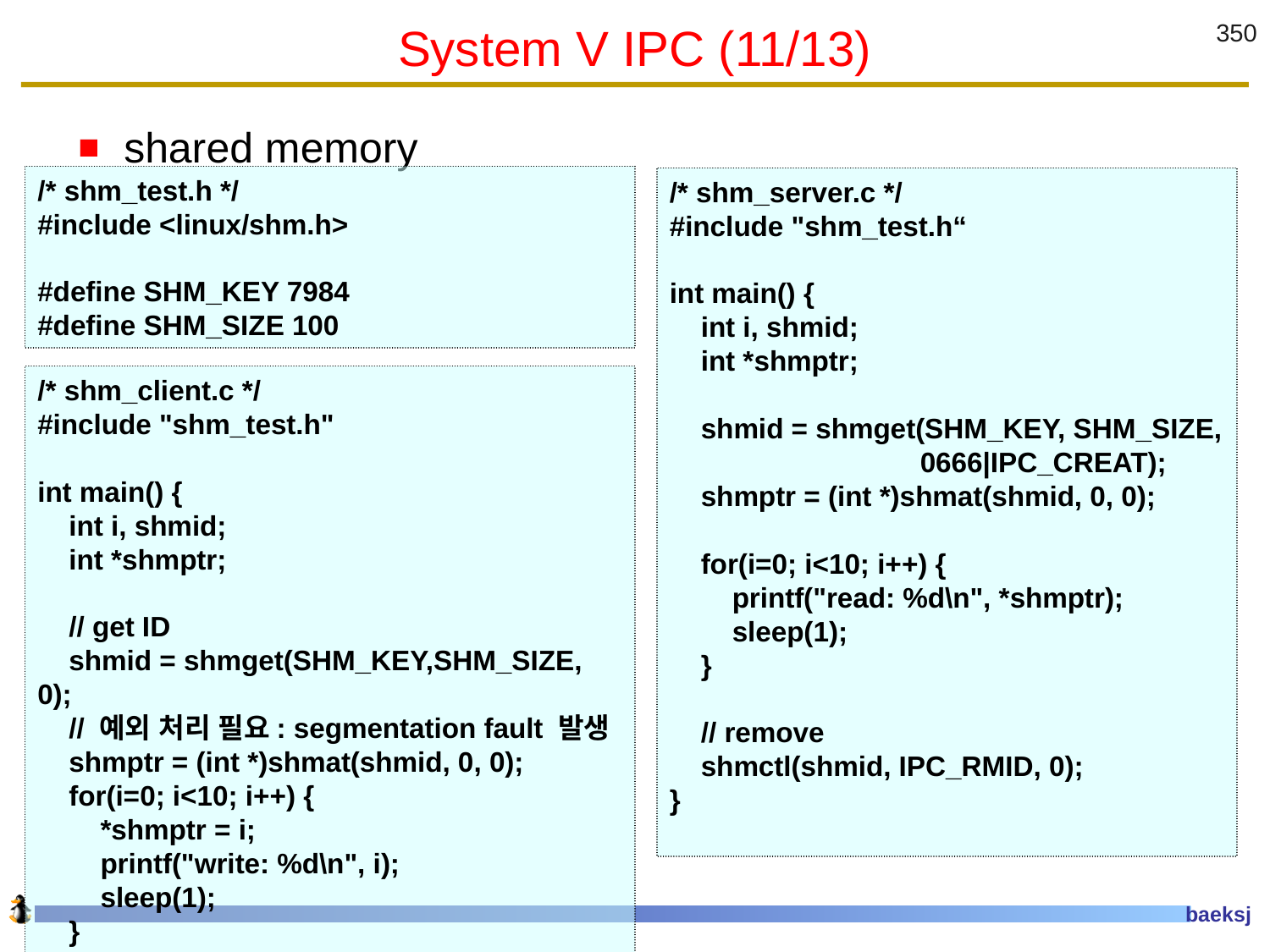

# System V IPC (11/13)
350
shared memory
/* shm_test.h */
#include <linux/shm.h>

#define SHM_KEY 7984
#define SHM_SIZE 100
/* shm_server.c */
#include "shm_test.h“

int main() {
    int i, shmid;
    int *shmptr;

    shmid = shmget(SHM_KEY, SHM_SIZE,
                                0666|IPC_CREAT);
    shmptr = (int *)shmat(shmid, 0, 0);

    for(i=0; i<10; i++) {
        printf("read: %d\n", *shmptr);
        sleep(1);
    }

    // remove
    shmctl(shmid, IPC_RMID, 0);
}

/* shm_client.c */
#include "shm_test.h"

int main() {
    int i, shmid;
    int *shmptr;

    // get ID
    shmid = shmget(SHM_KEY,SHM_SIZE, 0);
    // 예외 처리 필요: segmentation fault 발생
    shmptr = (int *)shmat(shmid, 0, 0);
    for(i=0; i<10; i++) {
        *shmptr = i;
        printf("write: %d\n", i);
        sleep(1);
    }
}